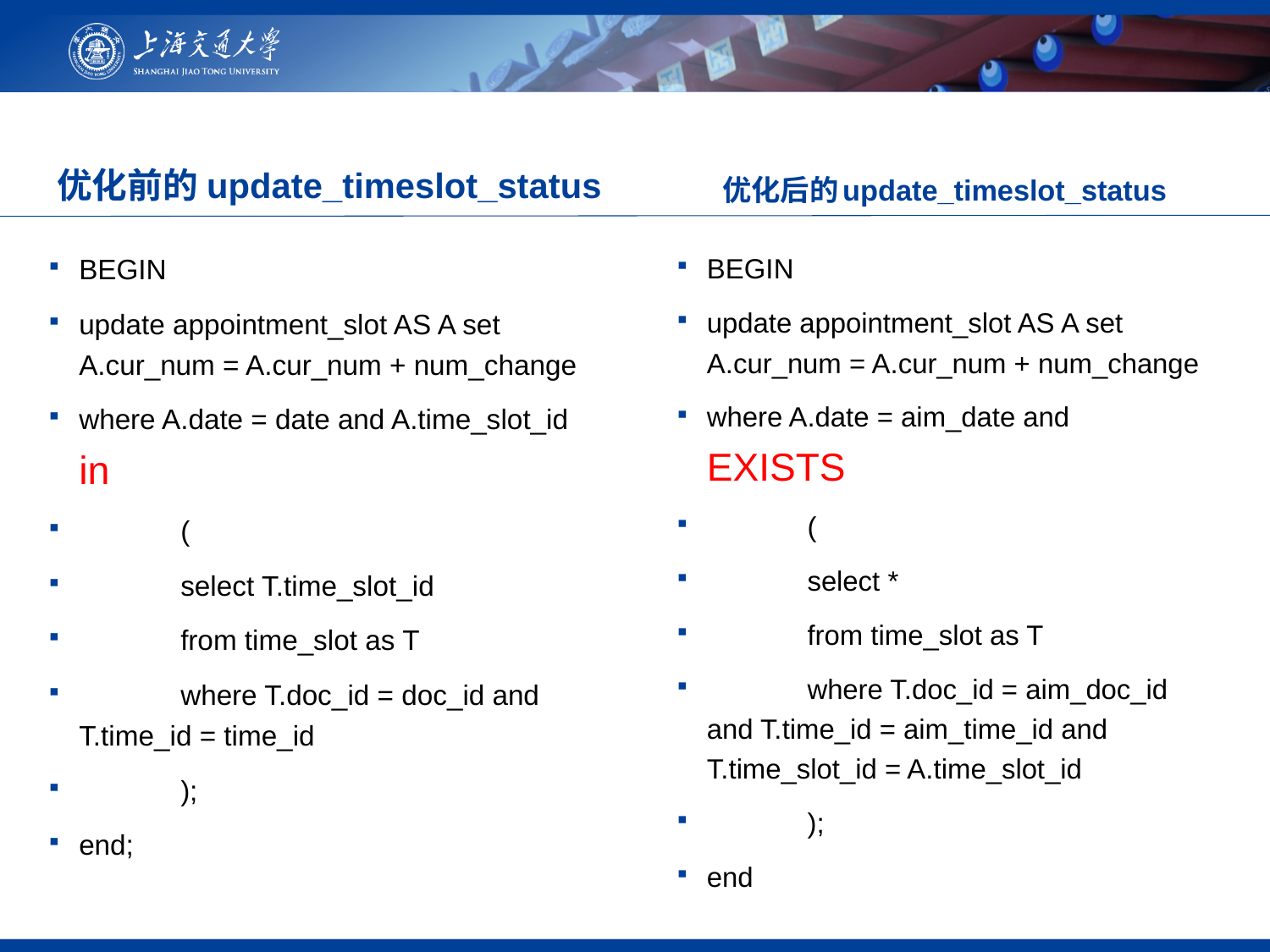

19
优化后的update_timeslot_status
# 优化前的update_timeslot_status
BEGIN
update appointment_slot AS A set A.cur_num = A.cur_num + num_change
where A.date = date and A.time_slot_id in
	(
	select T.time_slot_id
	from time_slot as T
	where T.doc_id = doc_id and T.time_id = time_id
	);
end;
BEGIN
update appointment_slot AS A set A.cur_num = A.cur_num + num_change
where A.date = aim_date and EXISTS
	(
	select *
	from time_slot as T
	where T.doc_id = aim_doc_id and T.time_id = aim_time_id and T.time_slot_id = A.time_slot_id
	);
end